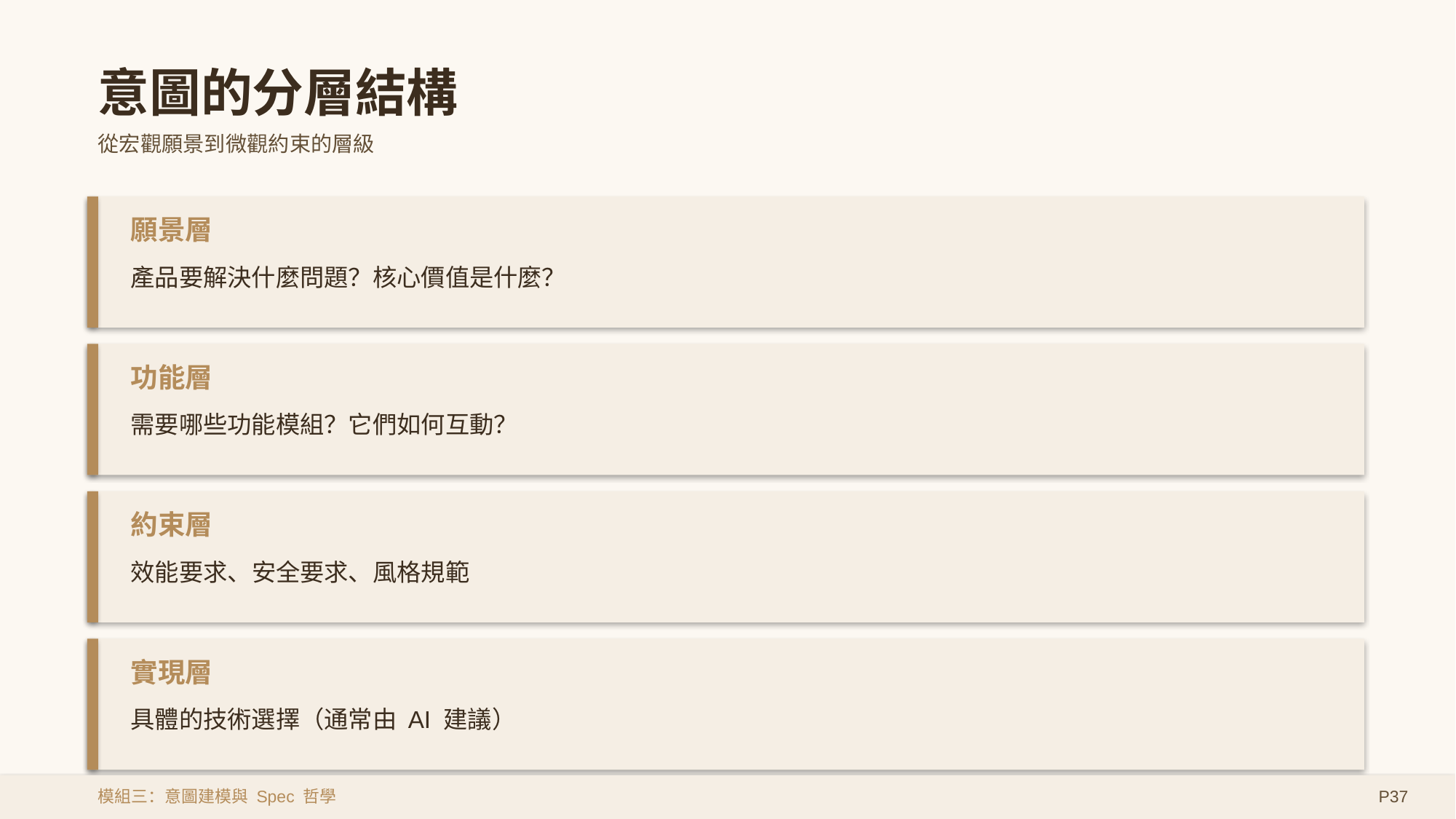

意圖的分層結構
從宏觀願景到微觀約束的層級

願景層
產品要解決什麼問題？核心價值是什麼？

功能層
需要哪些功能模組？它們如何互動？

約束層
效能要求、安全要求、風格規範

實現層
具體的技術選擇（通常由 AI 建議）

模組三：意圖建模與 Spec 哲學
P37